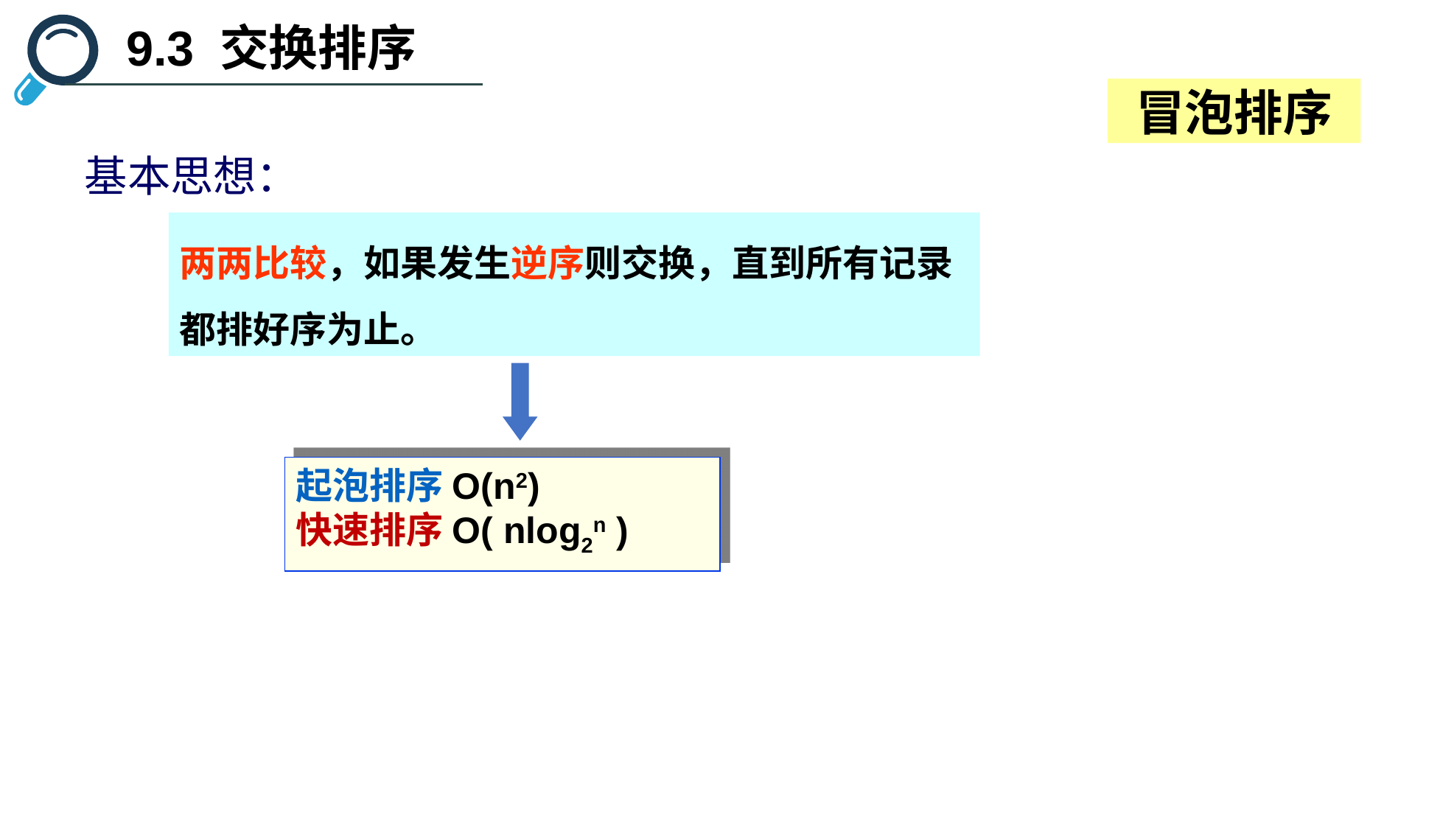

9.3 交换排序
冒泡排序
基本思想：
两两比较，如果发生逆序则交换，直到所有记录都排好序为止。

起泡排序O(n2)
快速排序O( nlog2n )